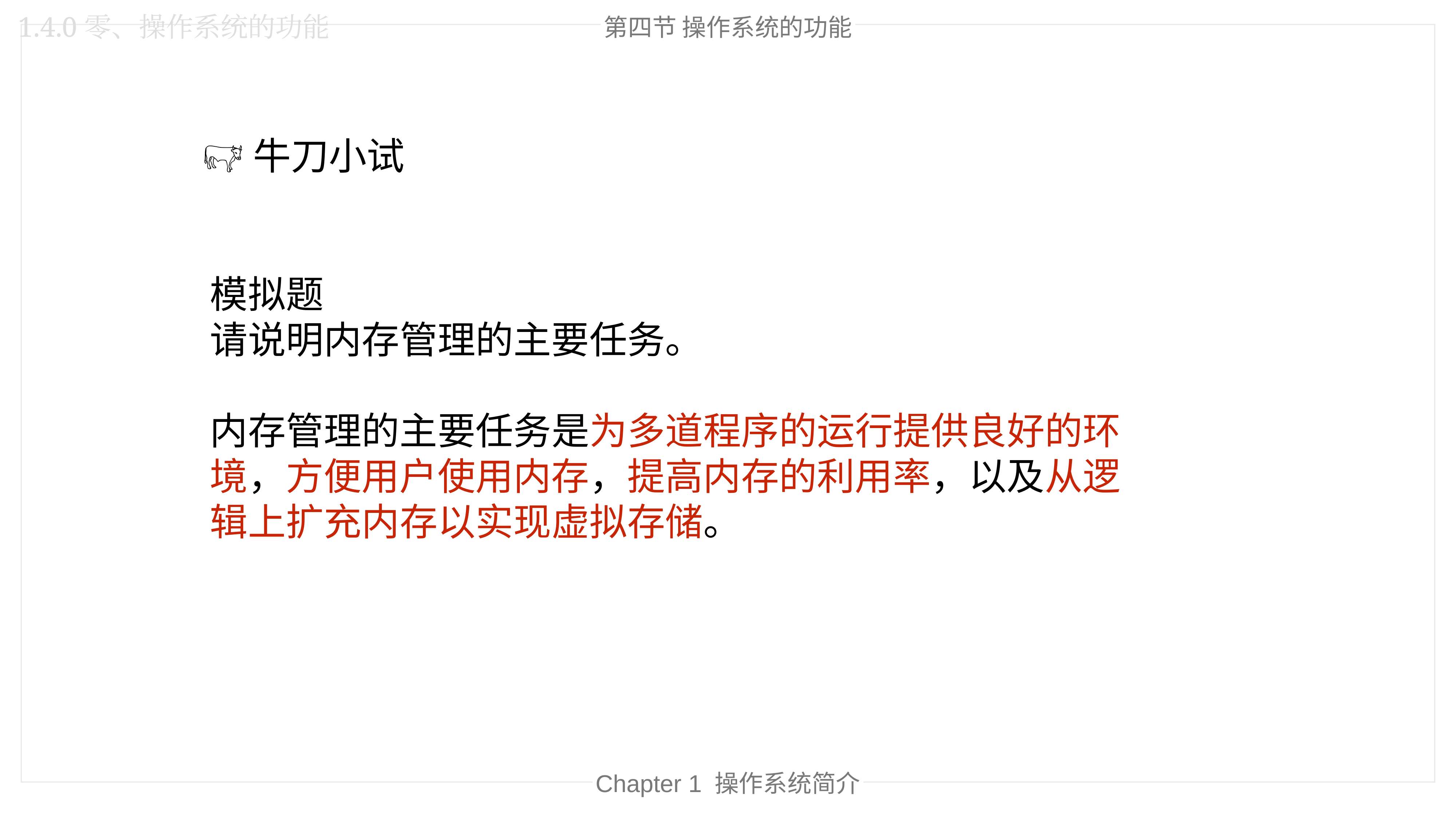

1.4.0零、操作系统的功能
第四节 操作系统的功能
🐂牛刀小试
模拟题
请说明内存管理的主要任务。

内存管理的主要任务是为多道程序的运行提供良好的环境，方便用户使用内存，提高内存的利用率，以及从逻辑上扩充内存以实现虚拟存储。
Chapter 1 操作系统简介